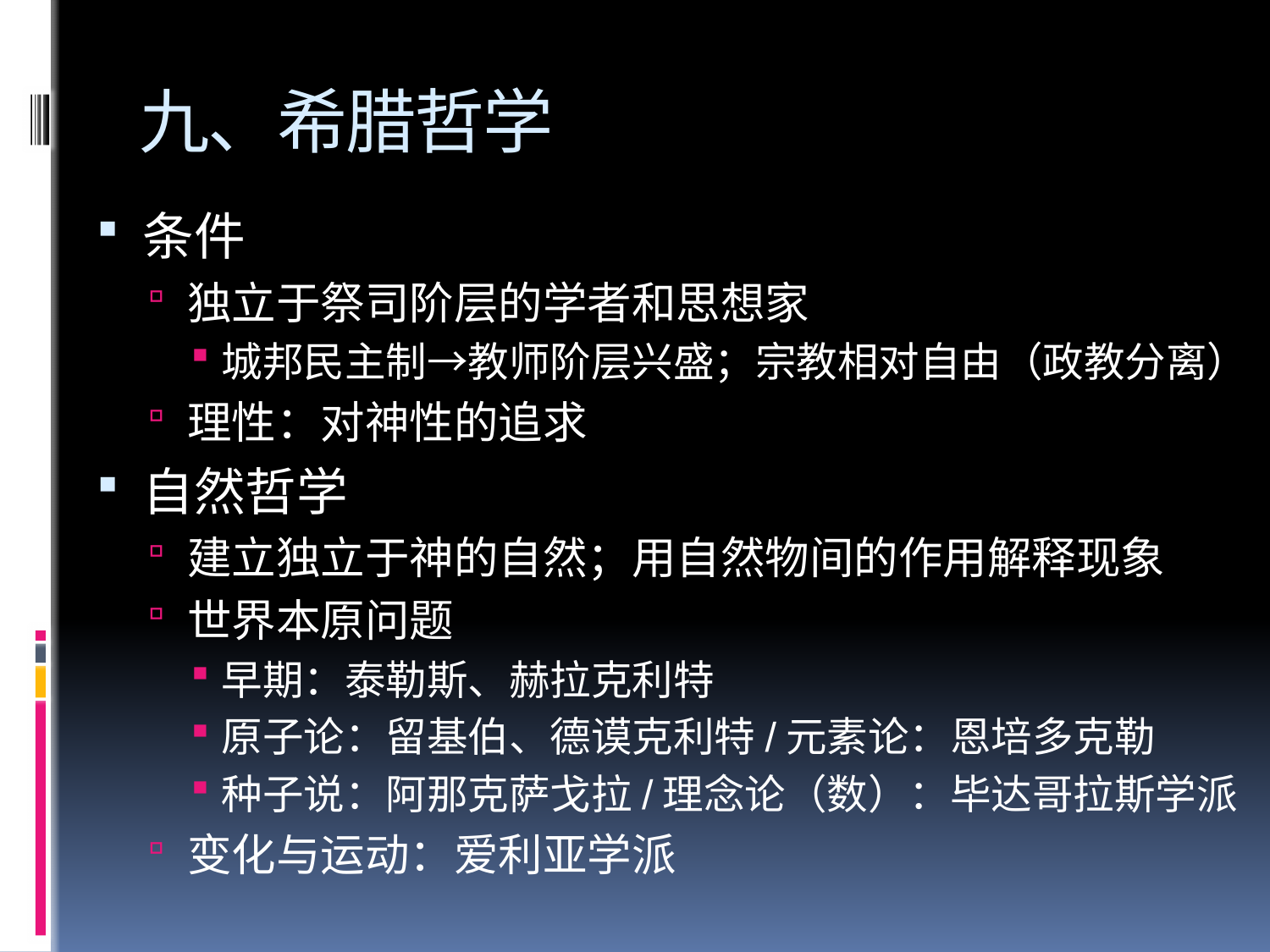

# 九、希腊哲学
条件
独立于祭司阶层的学者和思想家
城邦民主制→教师阶层兴盛；宗教相对自由（政教分离）
理性：对神性的追求
自然哲学
建立独立于神的自然；用自然物间的作用解释现象
世界本原问题
早期：泰勒斯、赫拉克利特
原子论：留基伯、德谟克利特/元素论：恩培多克勒
种子说：阿那克萨戈拉/理念论（数）：毕达哥拉斯学派
变化与运动：爱利亚学派